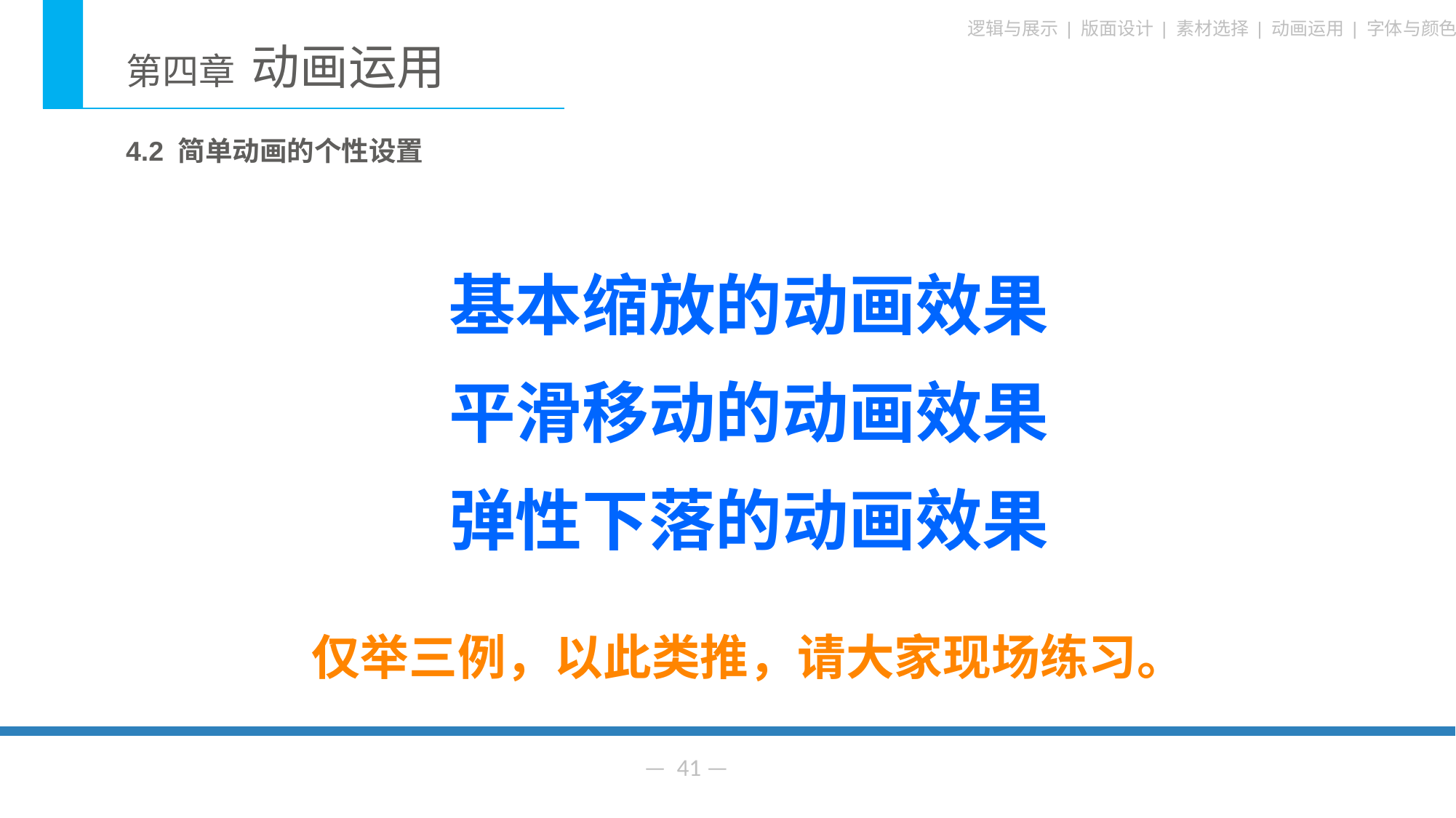

4.2 简单动画的个性设置
基本缩放的动画效果
平滑移动的动画效果
弹性下落的动画效果
仅举三例，以此类推，请大家现场练习。